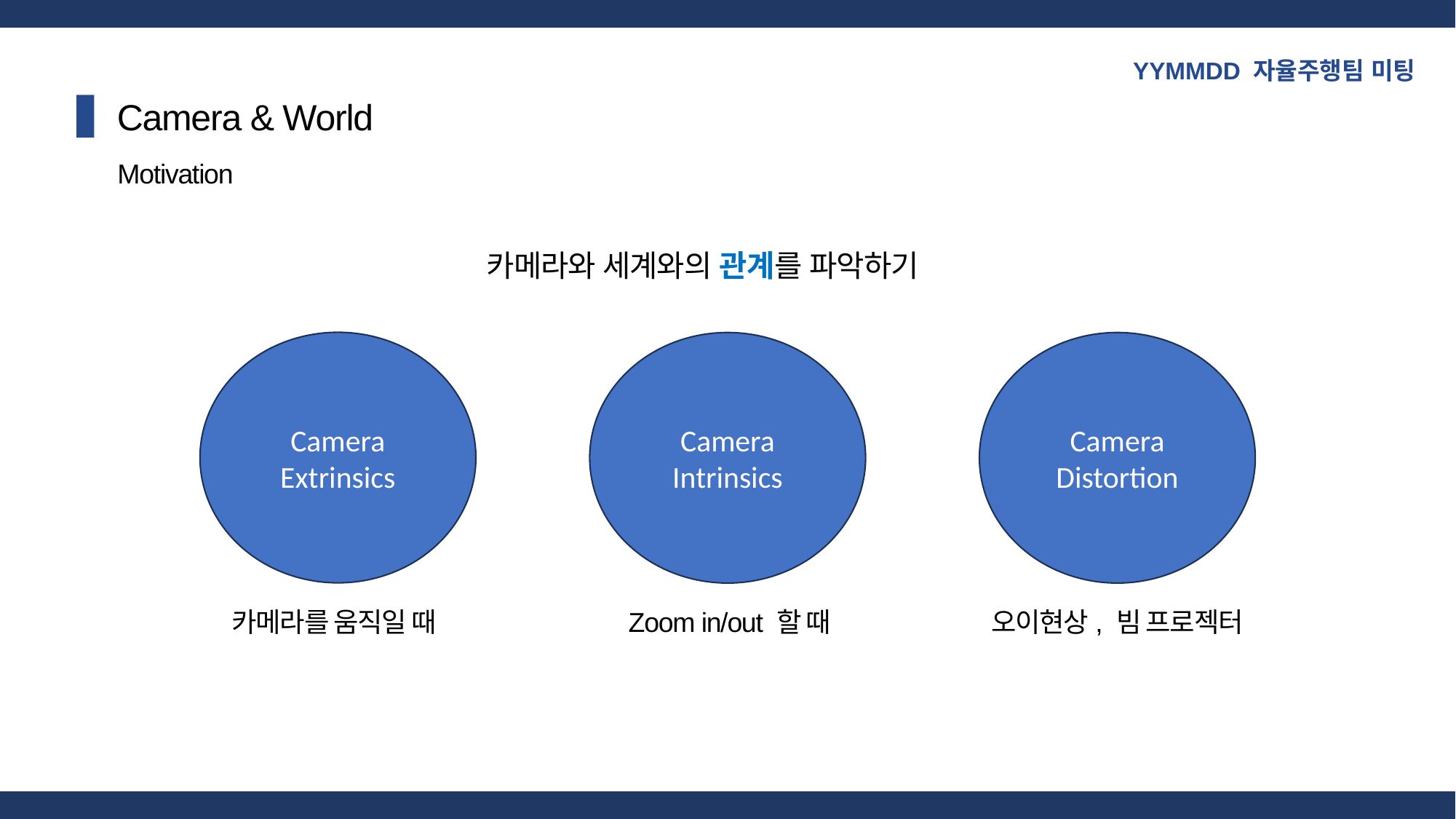

YYMMDD 자율주행팀 미팅
Camera & World

Motivation
카메라와 세계와의 관계를 파악하기
Camera Extrinsics
Camera Intrinsics
Camera Distortion
Zoom in/out 할 때
오이현상, 빔 프로젝터
카메라를 움직일 때